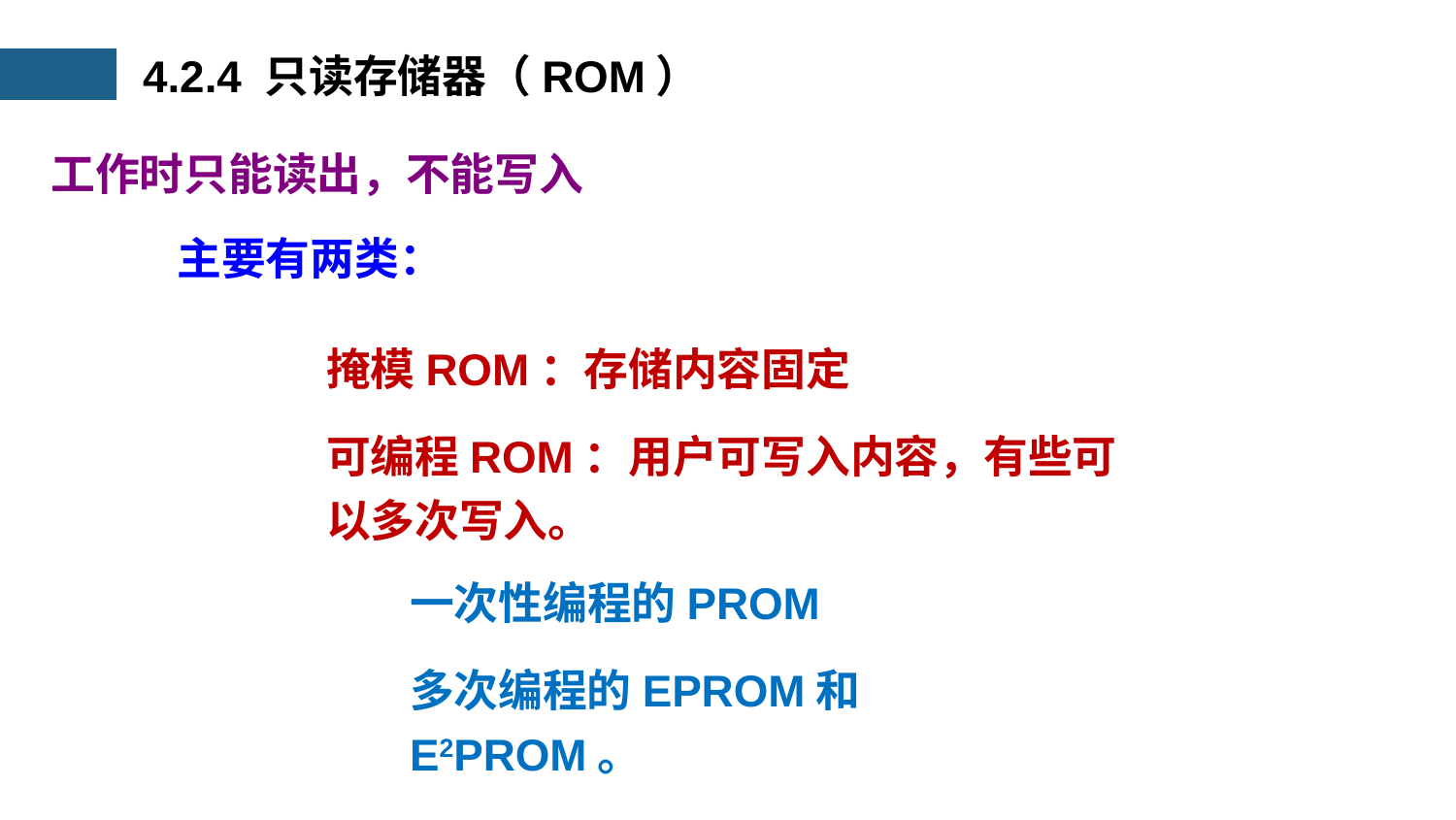

4.2.4 只读存储器（ROM）
工作时只能读出，不能写入
主要有两类：
掩模ROM：存储内容固定
可编程ROM：用户可写入内容，有些可以多次写入。
一次性编程的PROM
多次编程的EPROM和E2PROM。